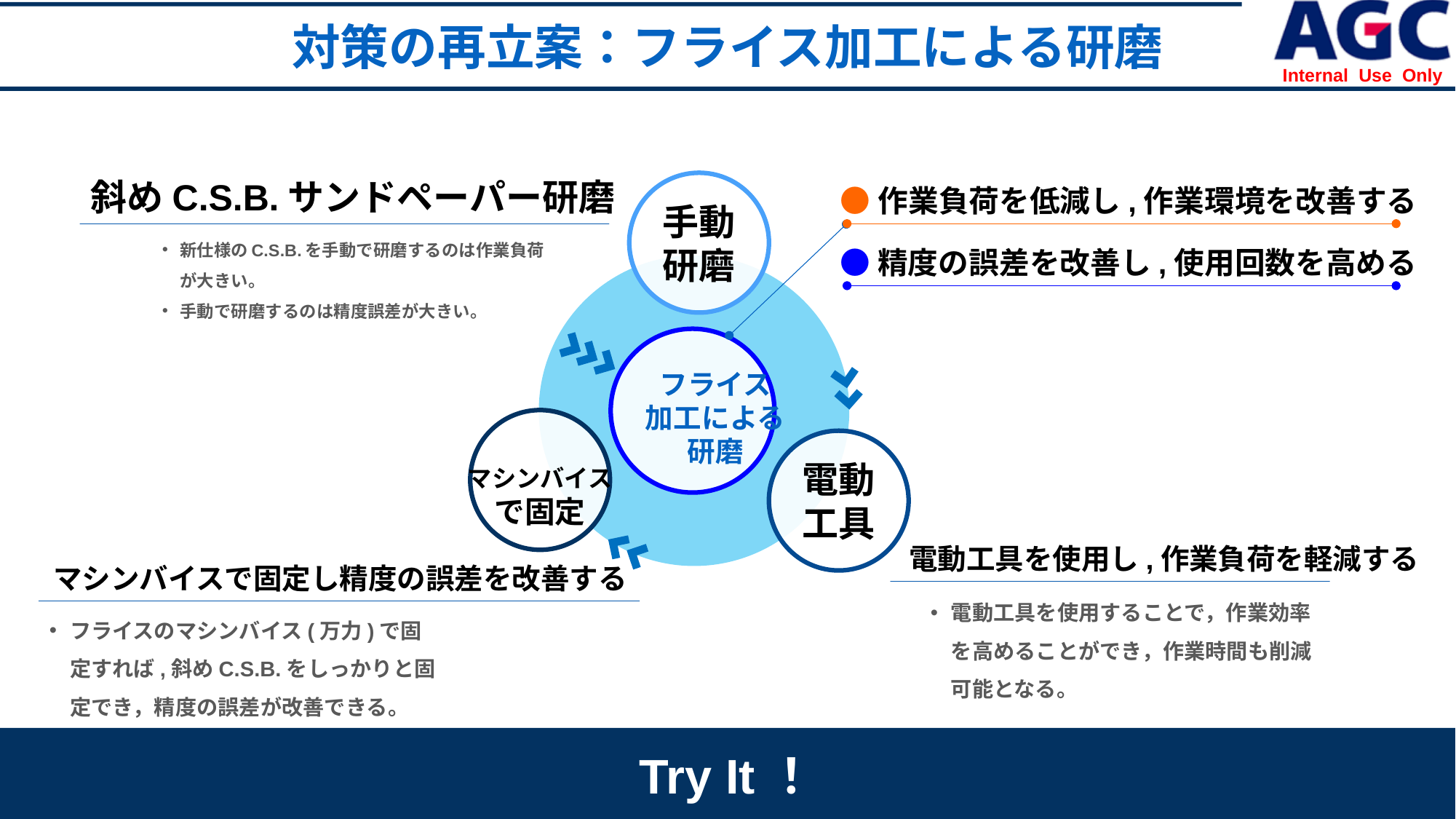

対策の再立案：フライス加工による研磨

斜めC.S.B.サンドペーパー研磨
新仕様のC.S.B.を手動で研磨するのは作業負荷が大きい。
手動で研磨するのは精度誤差が大きい。
手動
研磨
●作業負荷を低減し,作業環境を改善する
●精度の誤差を改善し,使用回数を高める

フライス
加工による
研磨

マシンバイス
で固定
電動
工具
電動工具を使用し,作業負荷を軽減する
電動工具を使用することで，作業効率を高めることができ，作業時間も削減可能となる。

マシンバイスで固定し精度の誤差を改善する
フライスのマシンバイス(万力)で固定すれば,斜めC.S.B.をしっかりと固定でき，精度の誤差が改善できる。

Try It！